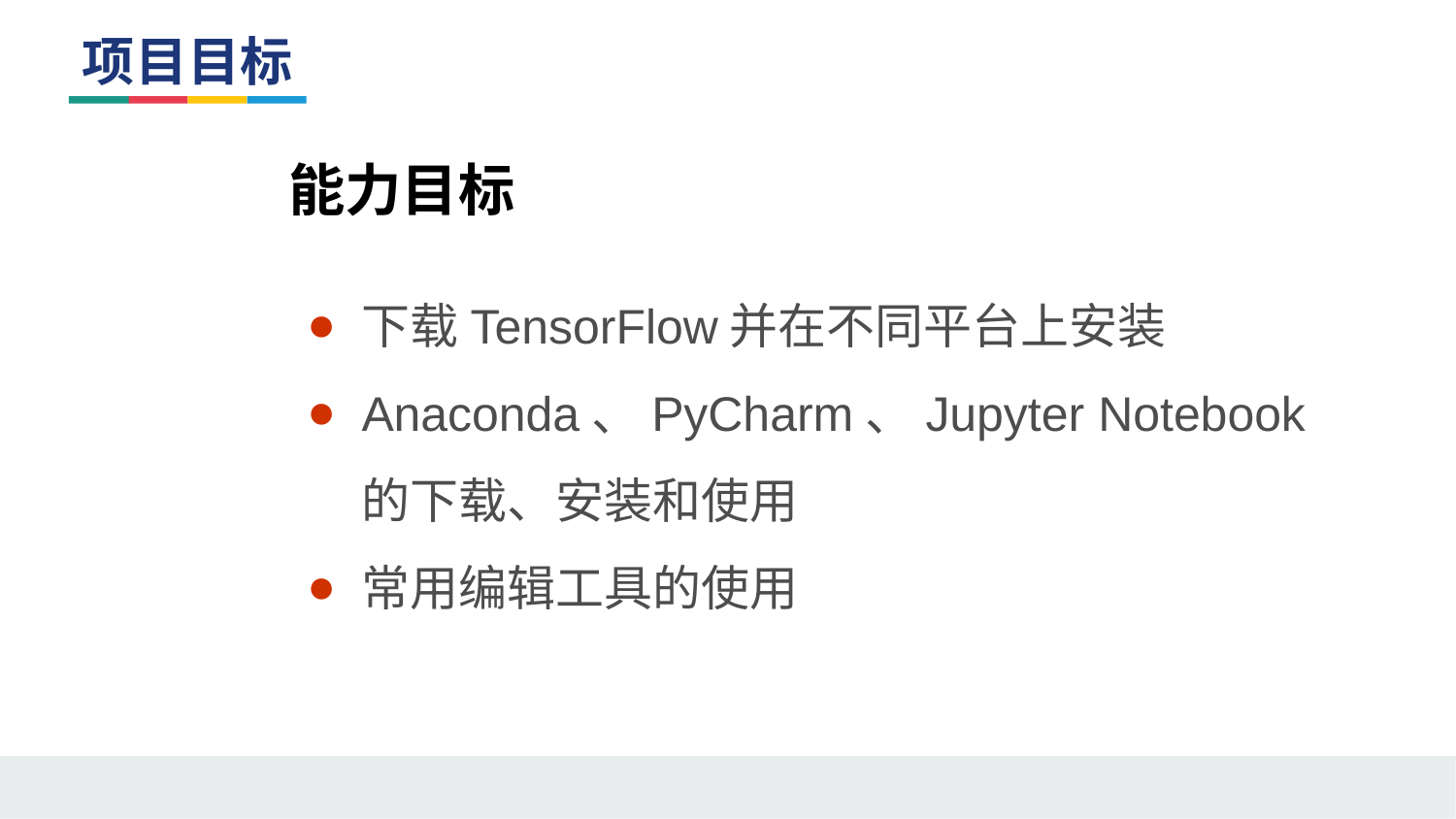

# 项目目标
能力目标

下载TensorFlow并在不同平台上安装
Anaconda、PyCharm、Jupyter Notebook的下载、安装和使用
常用编辑工具的使用